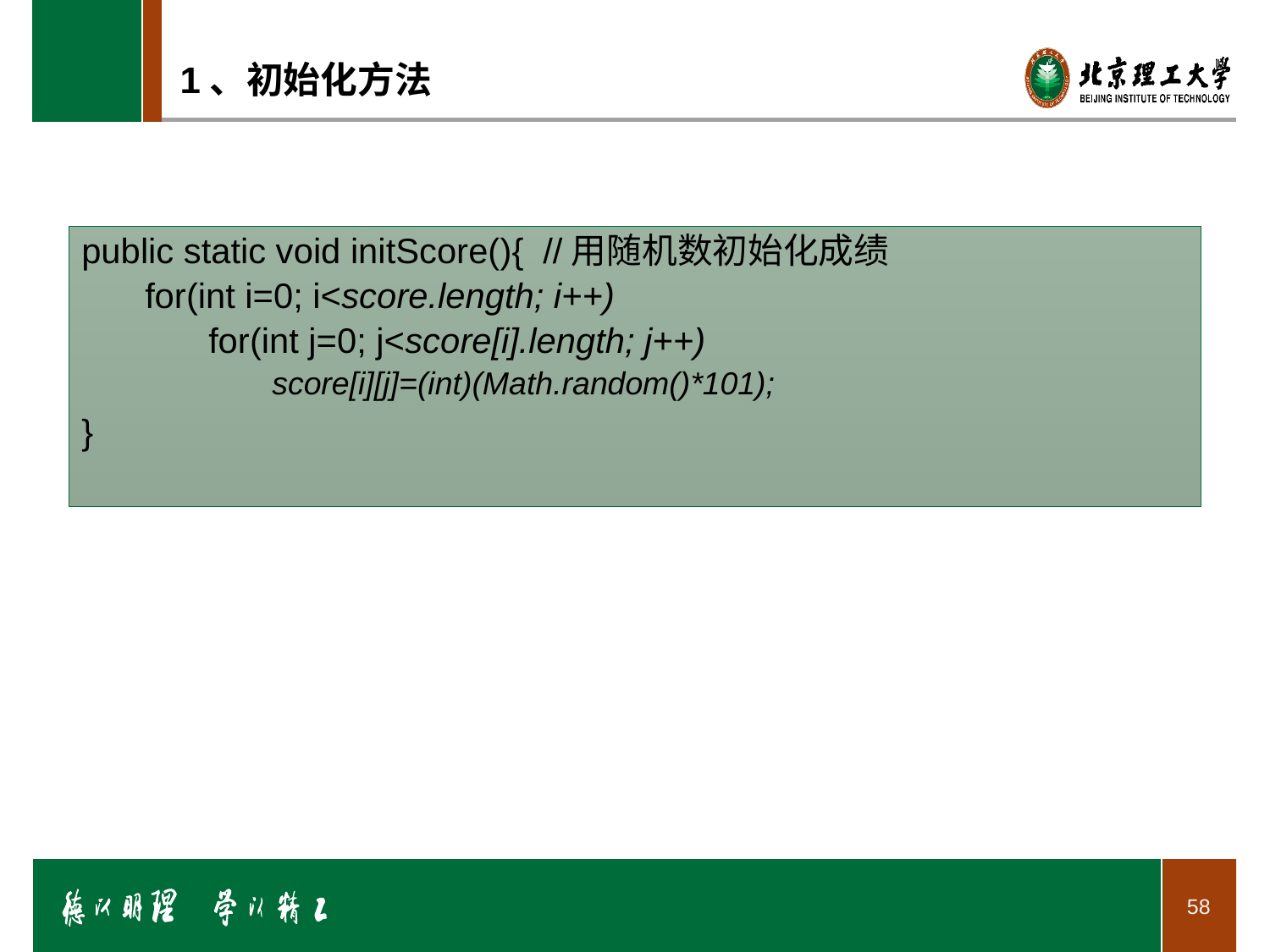

# 1、初始化方法
public static void initScore(){  //用随机数初始化成绩
for(int i=0; i<score.length; i++)
for(int j=0; j<score[i].length; j++)
score[i][j]=(int)(Math.random()*101);
}